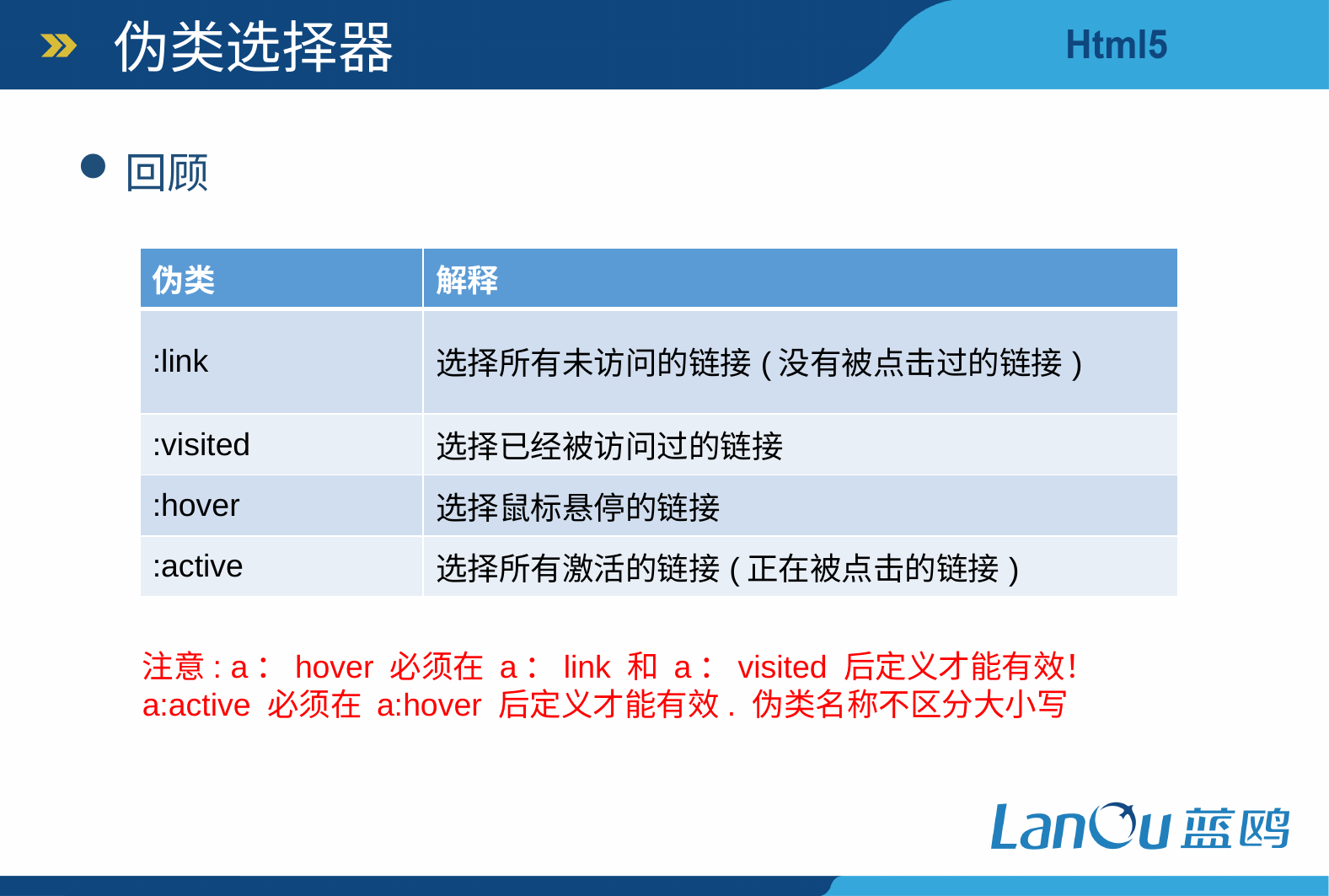

伪类选择器
回顾

| 伪类 | 解释 |
| --- | --- |
| :link | 选择所有未访问的链接(没有被点击过的链接) |
| :visited | 选择已经被访问过的链接 |
| :hover | 选择鼠标悬停的链接 |
| :active | 选择所有激活的链接(正在被点击的链接) |
注意: a：hover 必须在 a：link 和 a：visited 后定义才能有效！ a:active 必须在 a:hover 后定义才能有效. 伪类名称不区分大小写